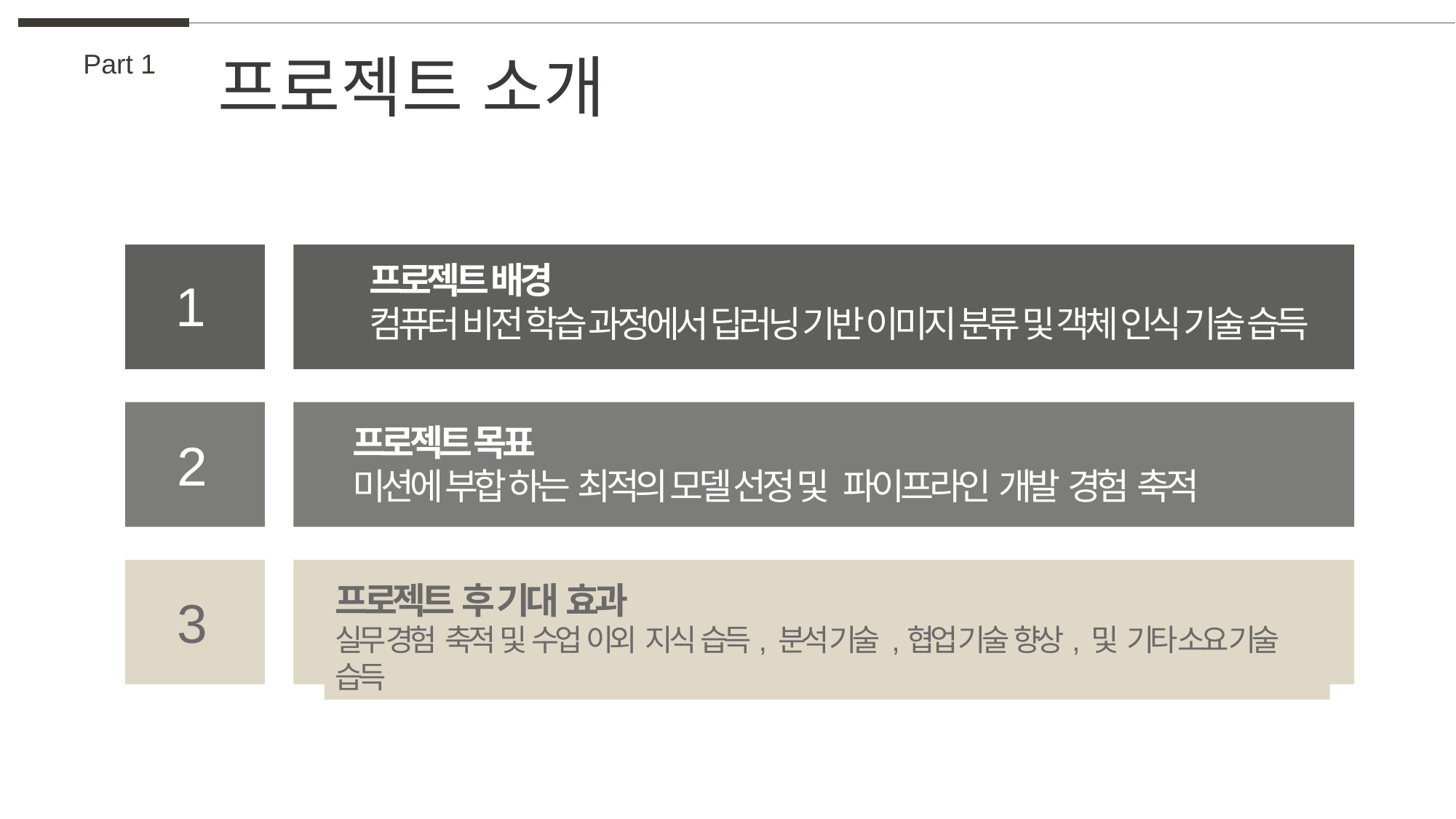

프로젝트 소개
Part 1

프로젝트 배경
컴퓨터 비전 학습 과정에서 딥러닝 기반 이미지 분류 및 객체 인식 기술 습득
1

프로젝트 목표
미션에 부합 하는  최적의 모델 선정 및   파이프라인  개발  경험  축적
2

프로젝트  후 기대  효과
실무 경험   축적  및  수업  이외   지식  습득, 분석 기술 ,협업 기술  향상, 및   기타 소요 기술  습득
3